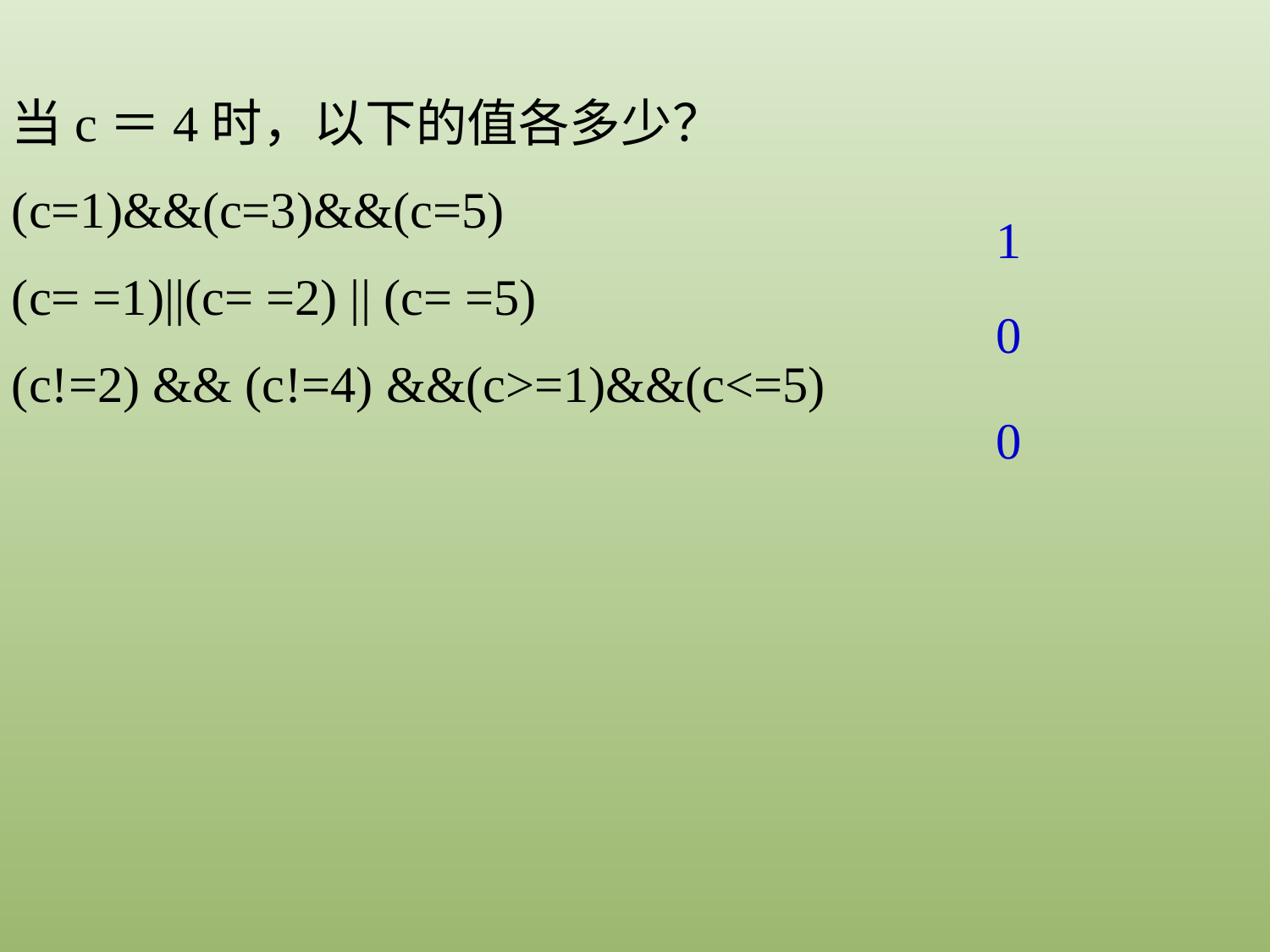

当c＝4时，以下的值各多少？
(c=1)&&(c=3)&&(c=5)
(c= =1)||(c= =2) || (c= =5)
(c!=2) && (c!=4) &&(c>=1)&&(c<=5)
1
0
0
67